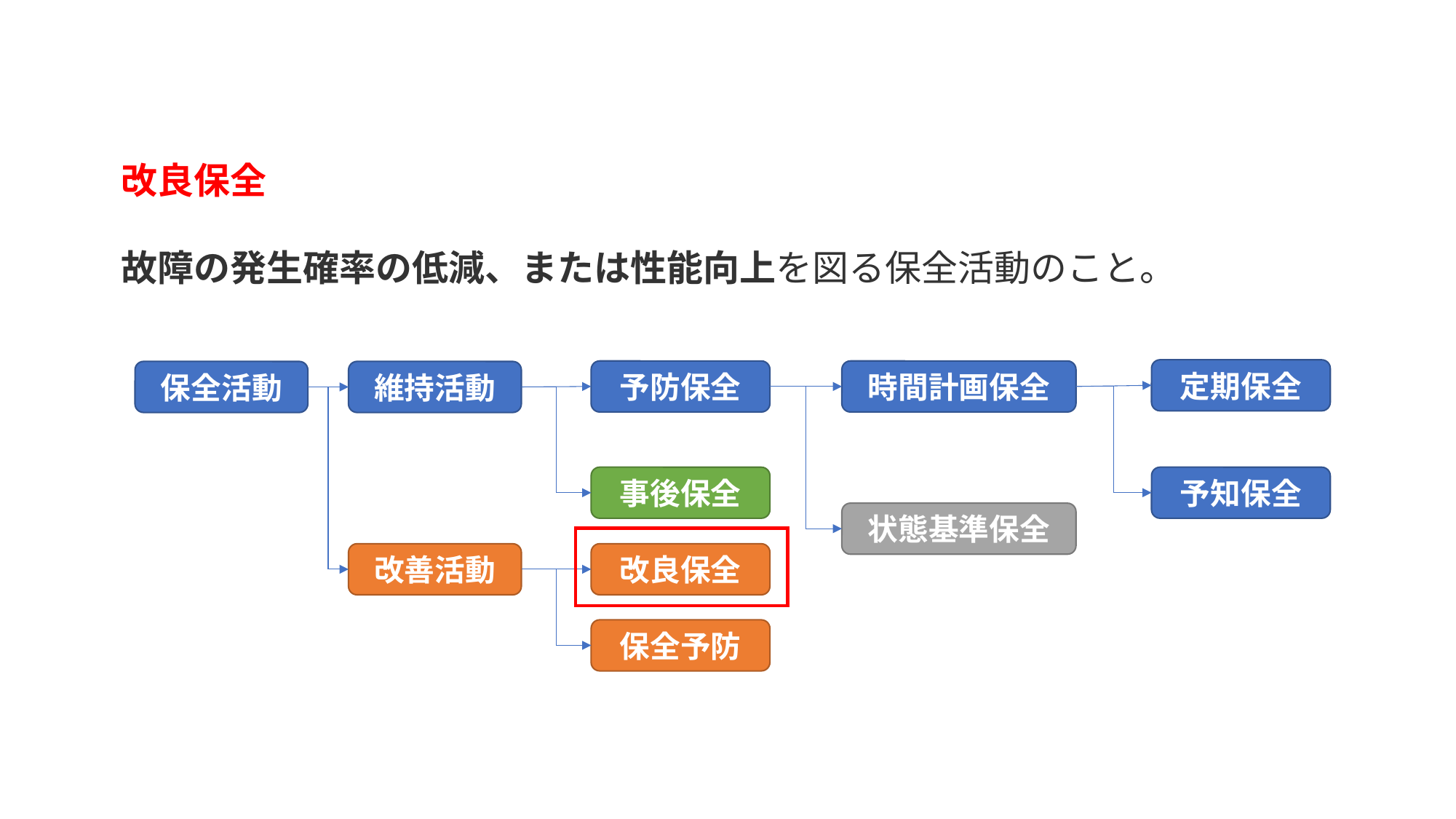

改良保全

故障の発生確率の低減、または性能向上を図る保全活動のこと。
定期保全
予防保全
時間計画保全
保全活動
維持活動
事後保全
予知保全
状態基準保全

改善活動
改良保全
保全予防